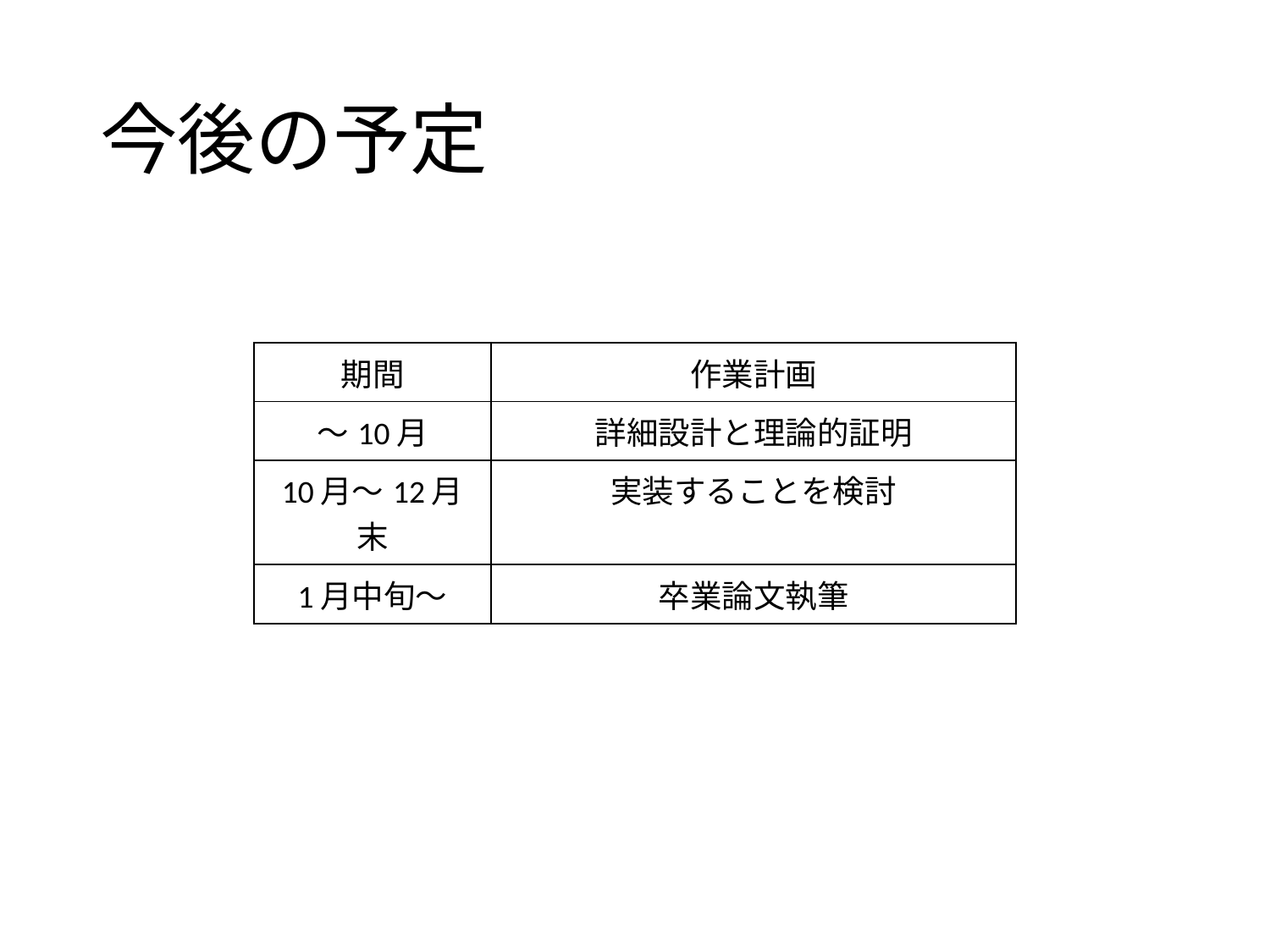

# 今後の予定
| 期間 | 作業計画 |
| --- | --- |
| ～10月 | 詳細設計と理論的証明 |
| 10月～12月末 | 実装することを検討 |
| 1月中旬～ | 卒業論文執筆 |